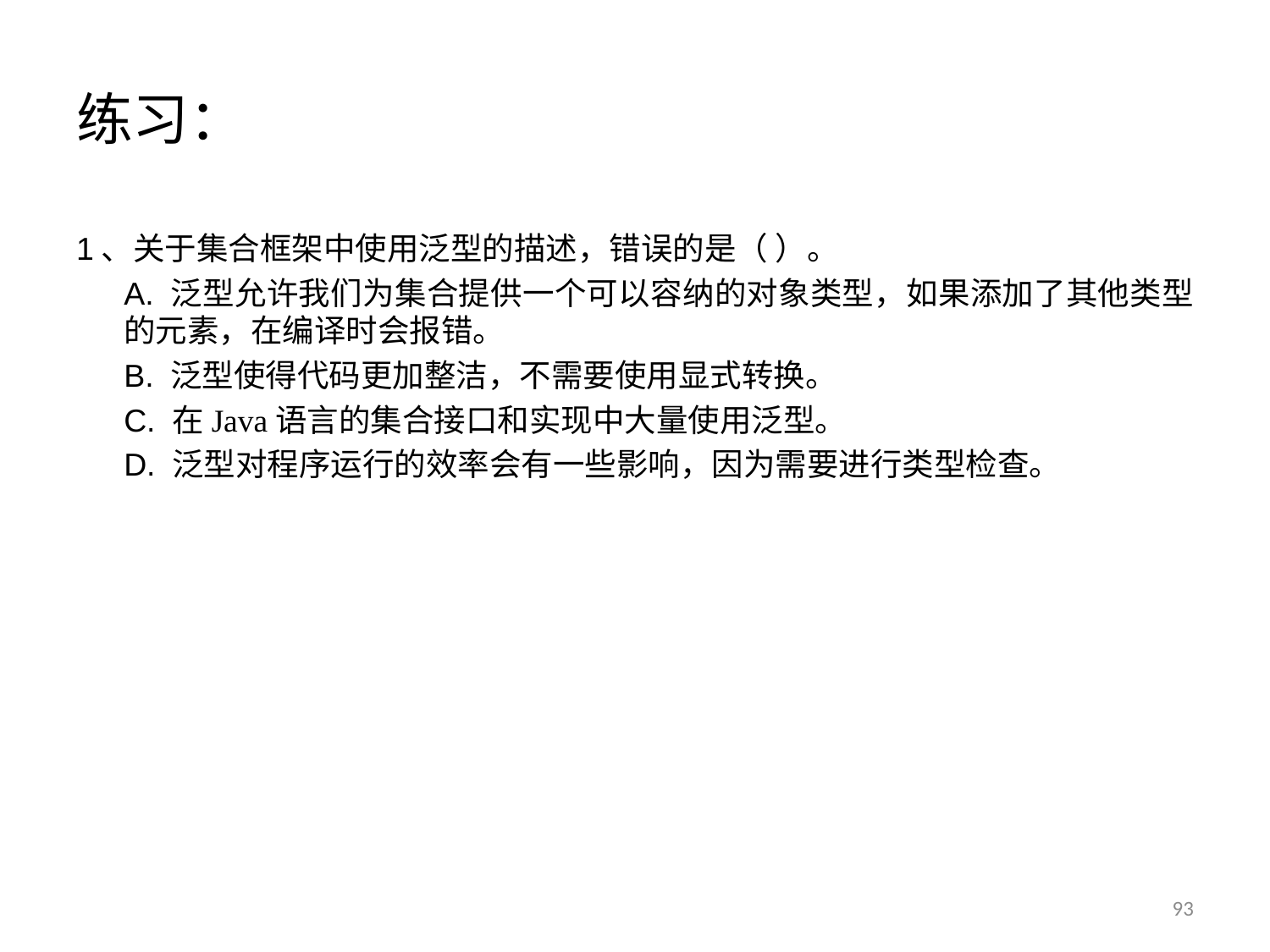

# 练习：
1、关于集合框架中使用泛型的描述，错误的是（ ）。
	A. 泛型允许我们为集合提供一个可以容纳的对象类型，如果添加了其他类型的元素，在编译时会报错。
	B. 泛型使得代码更加整洁，不需要使用显式转换。
	C. 在Java语言的集合接口和实现中大量使用泛型。
	D. 泛型对程序运行的效率会有一些影响，因为需要进行类型检查。

93